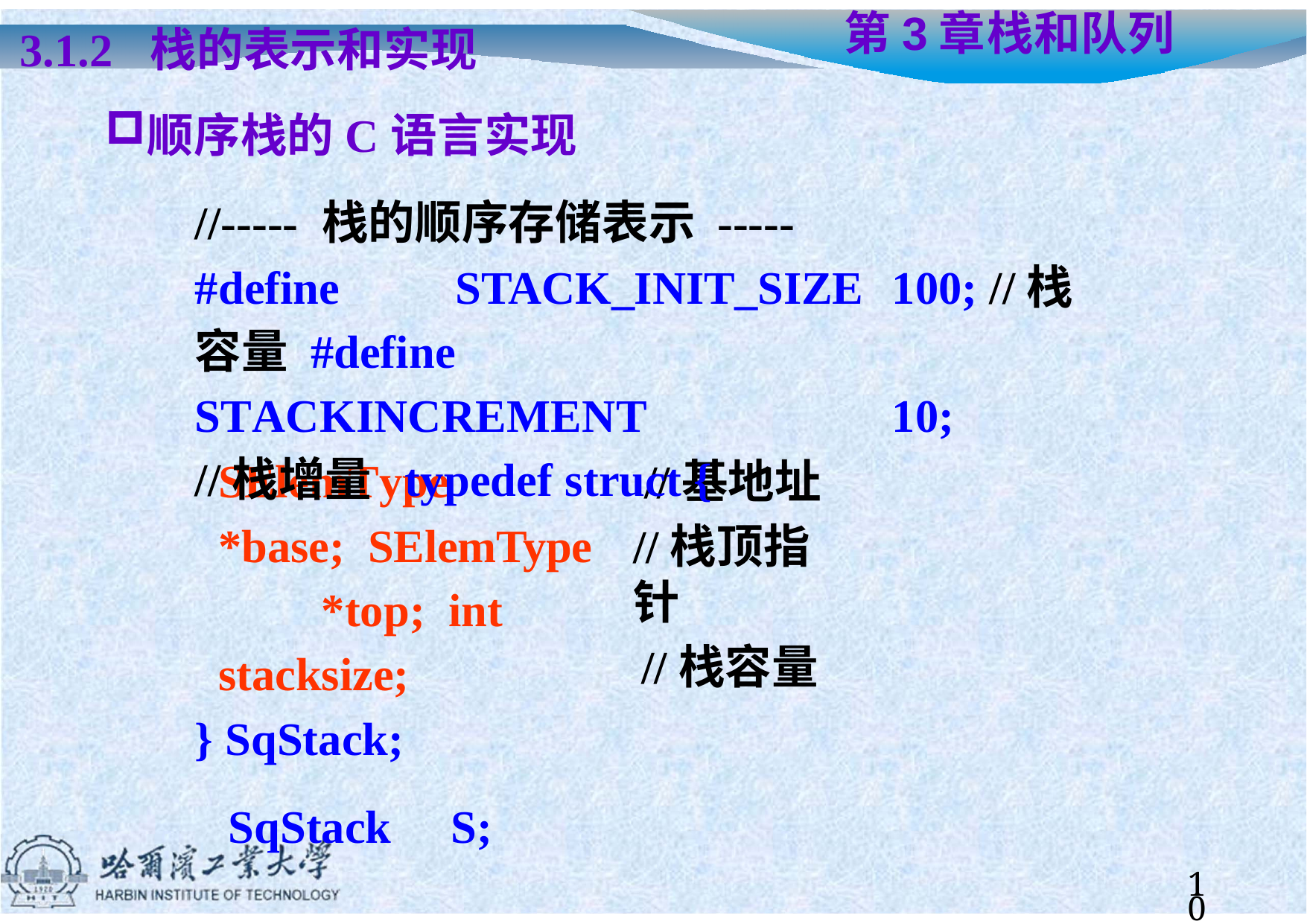

# 第3章	栈和队列

3.1.2	栈的表示和实现
顺序栈的C语言实现
//----- 栈的顺序存储表示 -----
#define	STACK_INIT_SIZE	100; //栈容量 #define	STACKINCREMENT	10;	//栈增量  typedef struct {
SElemType	*base;  SElemType	*top;  int	stacksize;
} SqStack;
SqStack	S;
//基地址
//栈顶指针
//栈容量

10